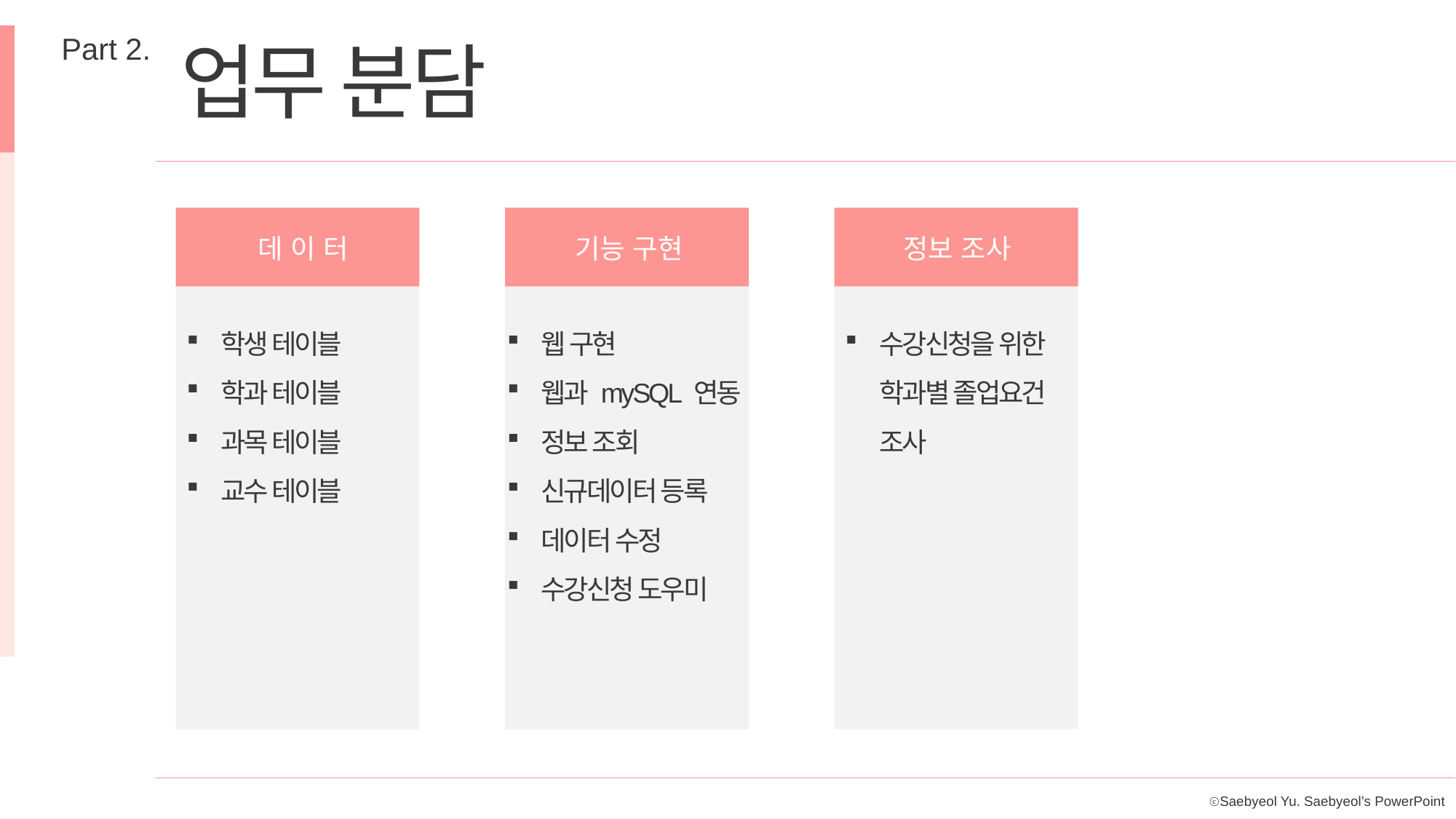

Part 2.

업무 분담

데 이 터
기능 구현
정보 조사

학생 테이블
학과 테이블
과목 테이블
교수 테이블

웹 구현
웹과 mySQL 연동
정보 조회
신규데이터 등록
데이터 수정
수강신청 도우미
수강신청을 위한 학과별 졸업요건 조사